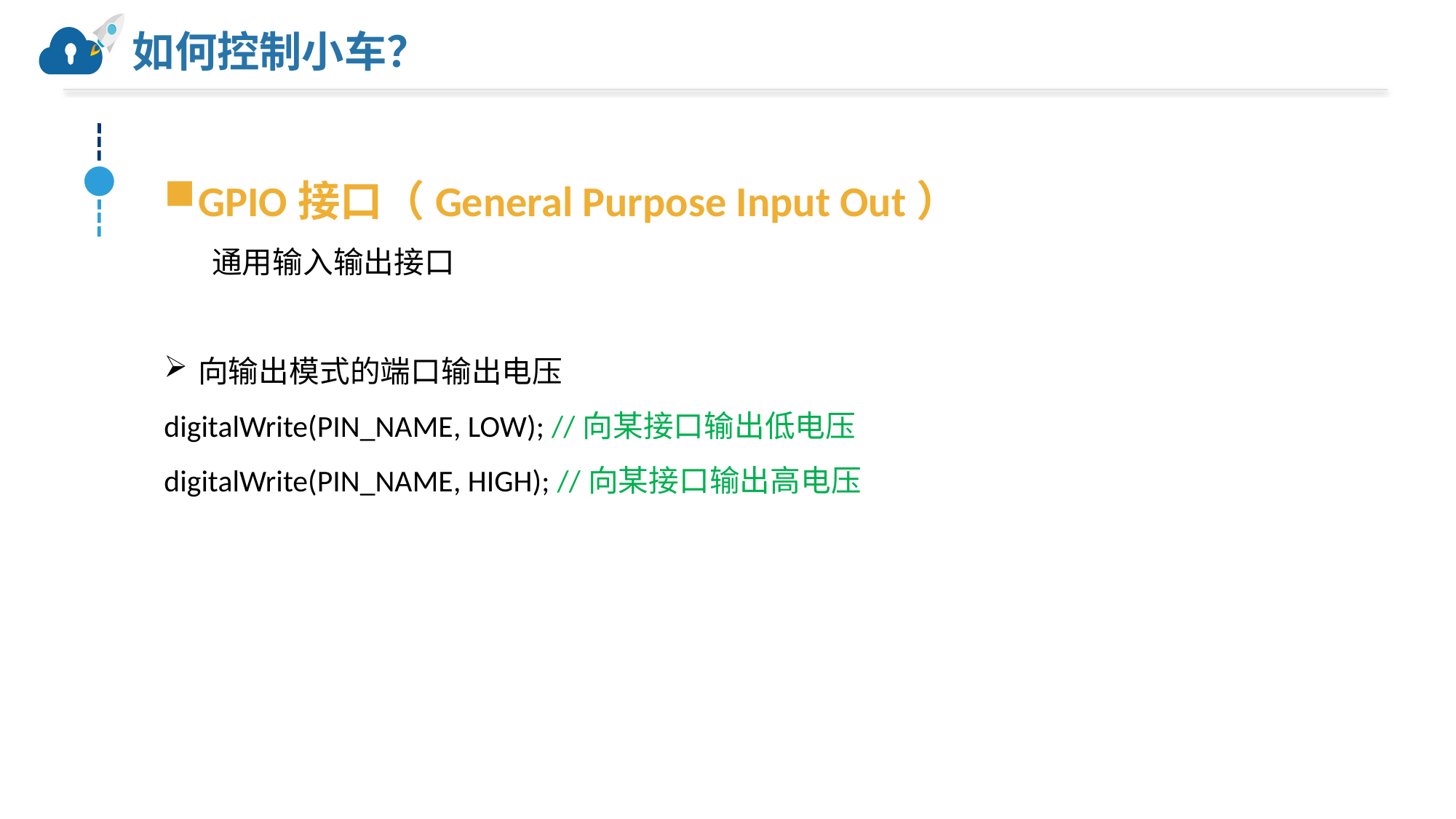

# 如何控制小车？

GPIO接口（General Purpose Input Out）
      通用输入输出接口

向输出模式的端口输出电压
digitalWrite(PIN_NAME, LOW); //向某接口输出低电压
digitalWrite(PIN_NAME, HIGH); //向某接口输出高电压